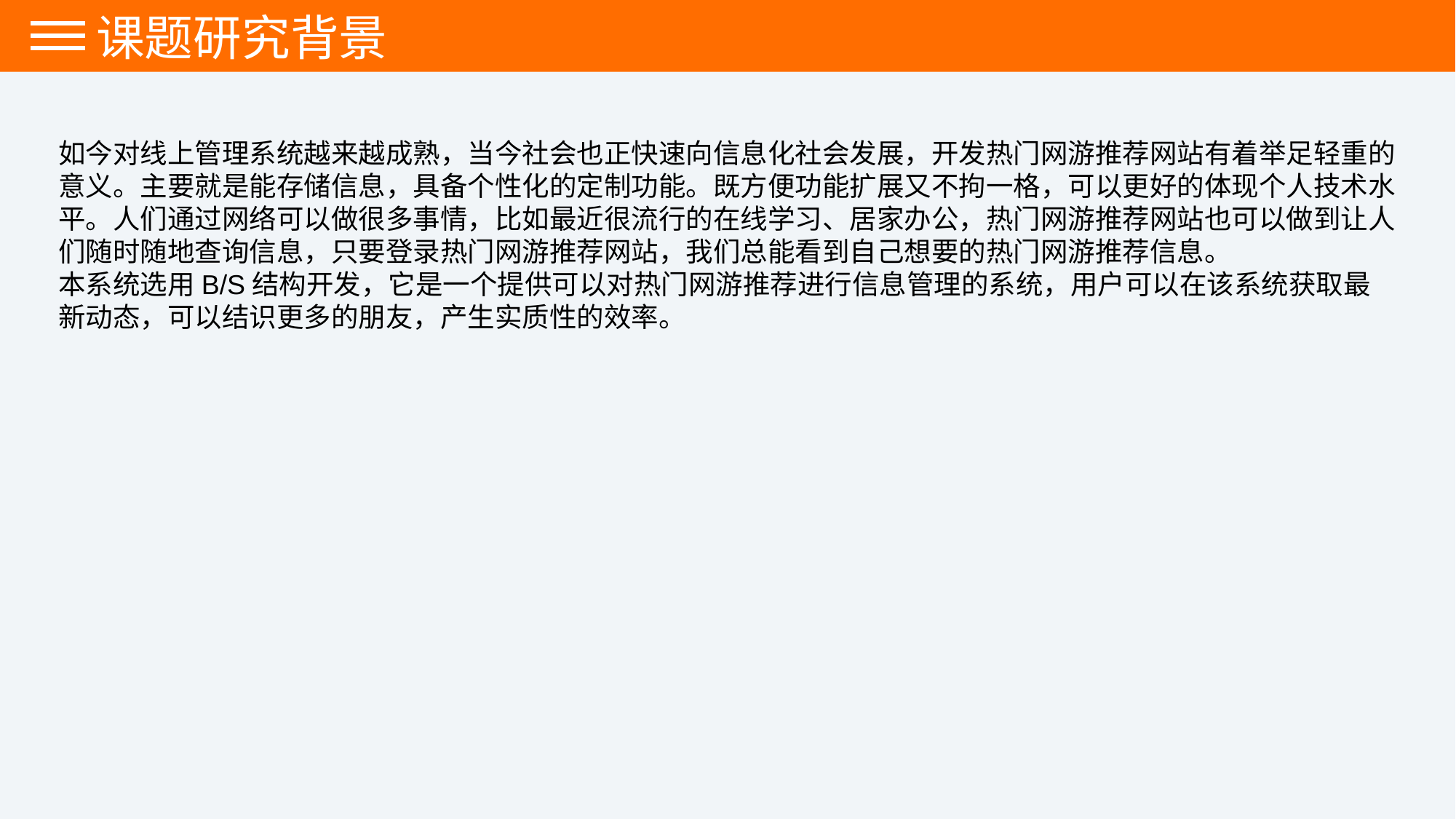

课题研究背景
如今对线上管理系统越来越成熟，当今社会也正快速向信息化社会发展，开发热门网游推荐网站有着举足轻重的意义。主要就是能存储信息，具备个性化的定制功能。既方便功能扩展又不拘一格，可以更好的体现个人技术水平。人们通过网络可以做很多事情，比如最近很流行的在线学习、居家办公，热门网游推荐网站也可以做到让人们随时随地查询信息，只要登录热门网游推荐网站，我们总能看到自己想要的热门网游推荐信息。
本系统选用B/S结构开发，它是一个提供可以对热门网游推荐进行信息管理的系统，用户可以在该系统获取最新动态，可以结识更多的朋友，产生实质性的效率。